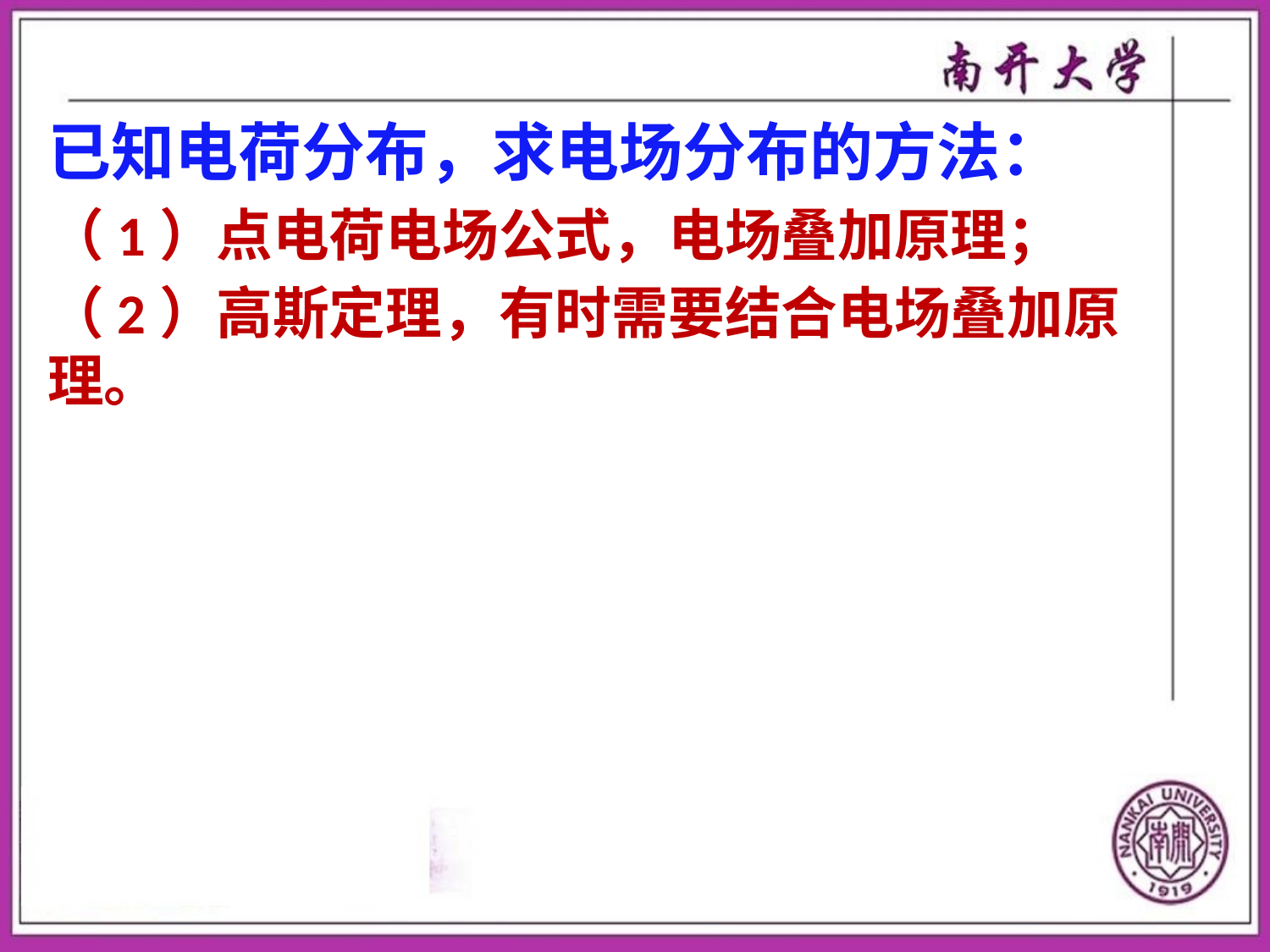

已知电荷分布，求电场分布的方法：
（1）点电荷电场公式，电场叠加原理；
（2）高斯定理，有时需要结合电场叠加原理。